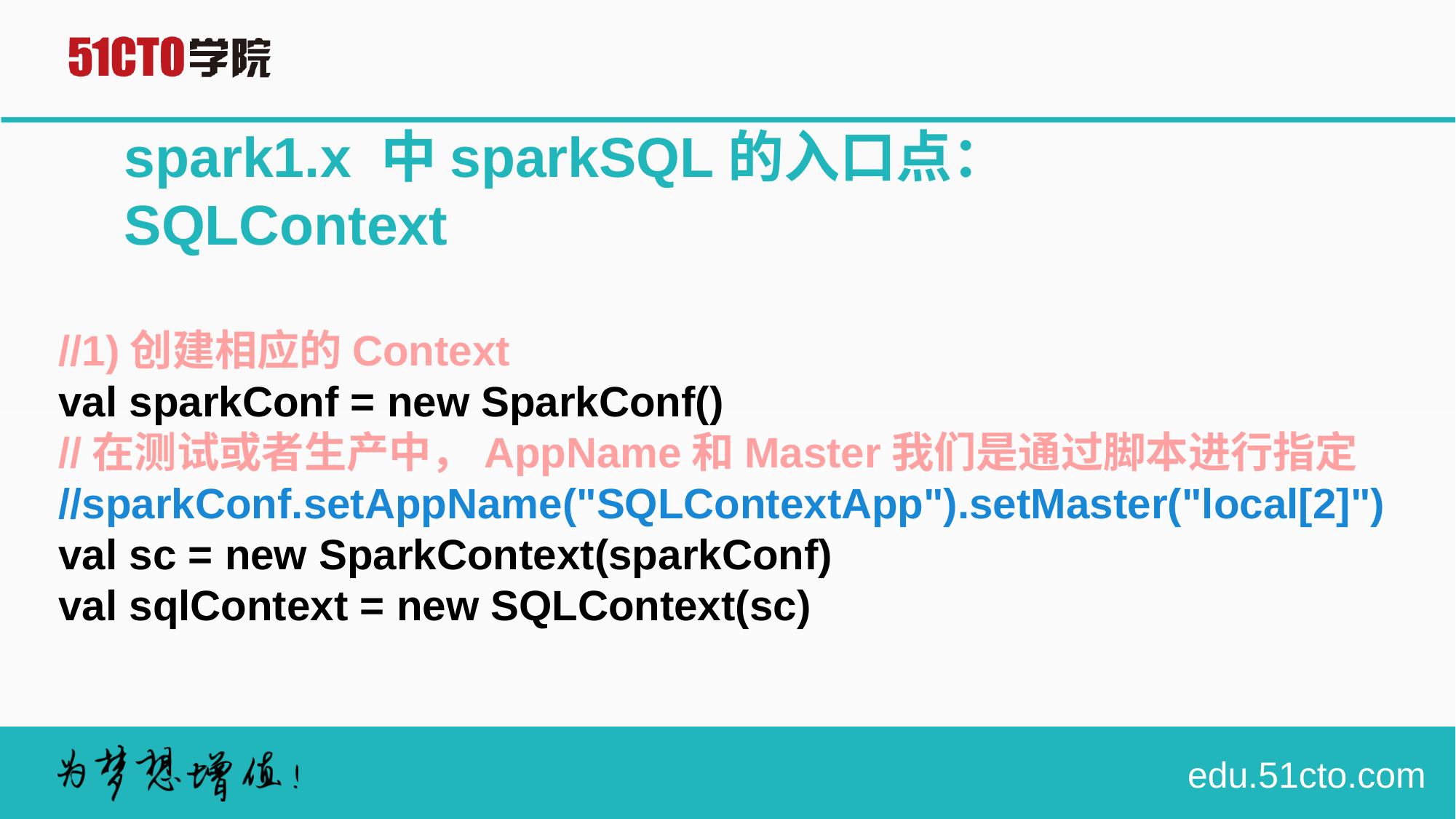

# spark1.x 中sparkSQL的入口点：SQLContext
//1)创建相应的Context
val sparkConf = new SparkConf()
//在测试或者生产中，AppName和Master我们是通过脚本进行指定
//sparkConf.setAppName("SQLContextApp").setMaster("local[2]")
val sc = new SparkContext(sparkConf)
val sqlContext = new SQLContext(sc)